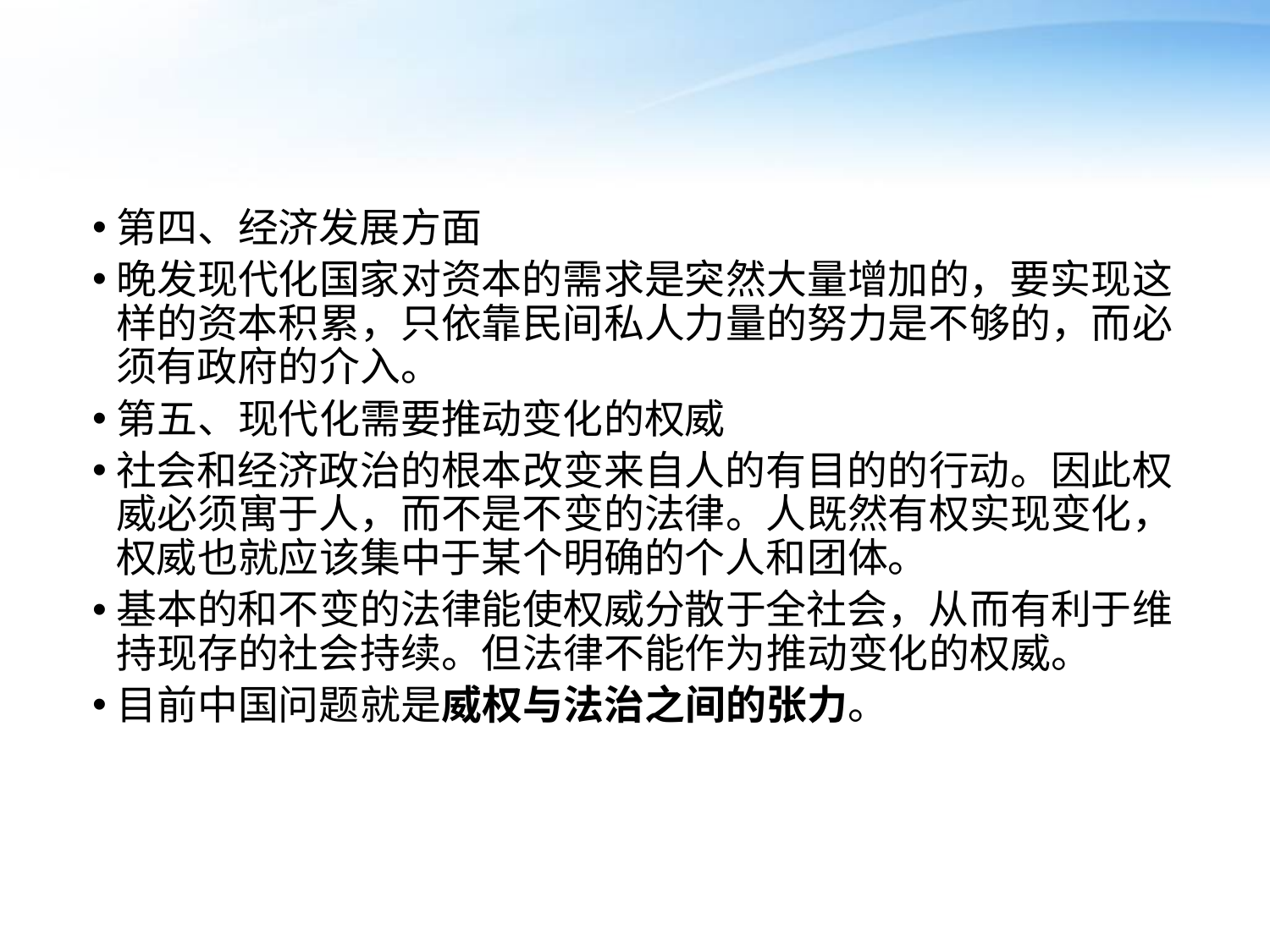

#
第四、经济发展方面
晚发现代化国家对资本的需求是突然大量增加的，要实现这样的资本积累，只依靠民间私人力量的努力是不够的，而必须有政府的介入。
第五、现代化需要推动变化的权威
社会和经济政治的根本改变来自人的有目的的行动。因此权威必须寓于人，而不是不变的法律。人既然有权实现变化，权威也就应该集中于某个明确的个人和团体。
基本的和不变的法律能使权威分散于全社会，从而有利于维持现存的社会持续。但法律不能作为推动变化的权威。
目前中国问题就是威权与法治之间的张力。